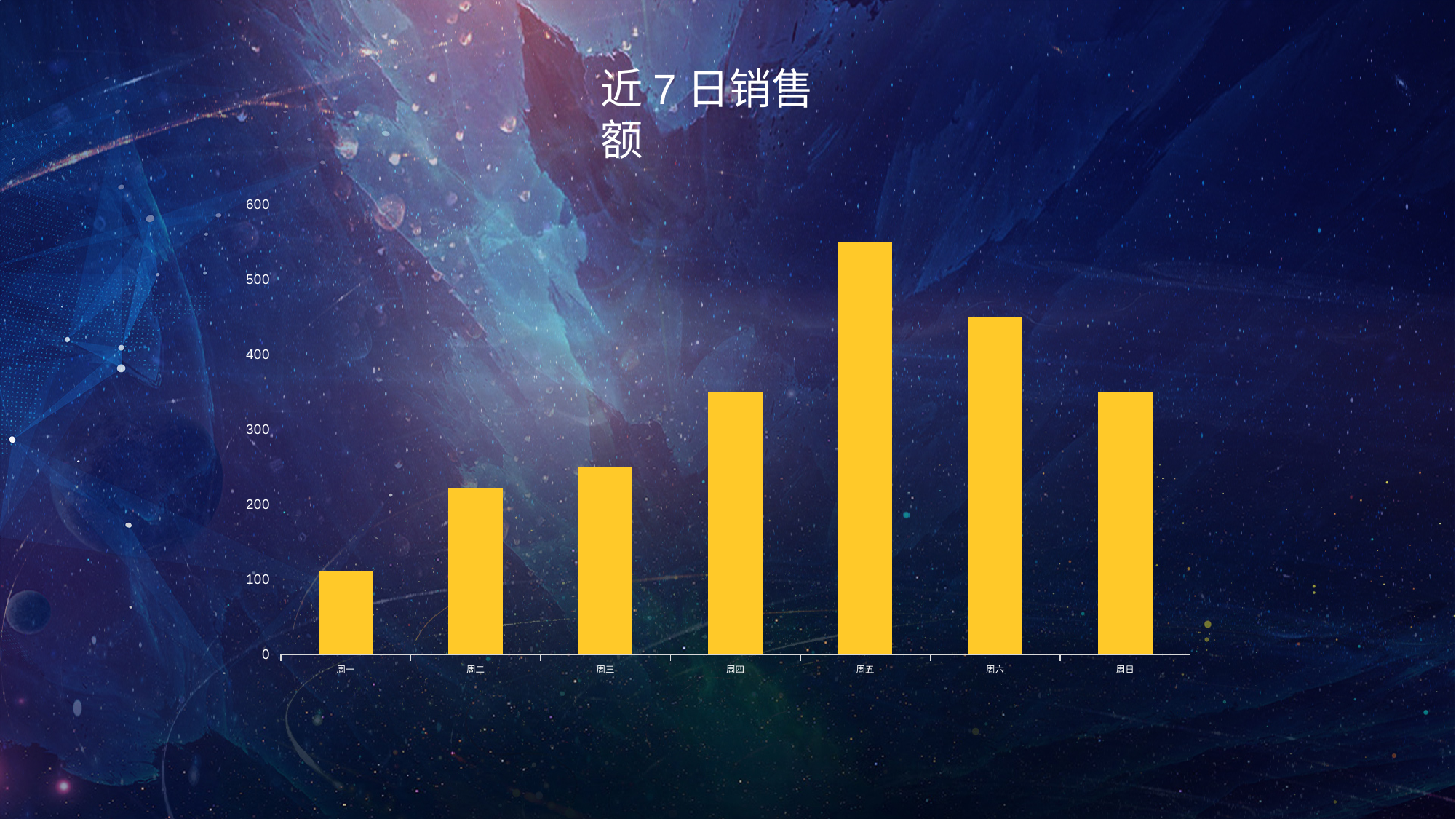

近7日销售额

### Chart

| Category | Series 1 |
|---|---|
| 周一 | 111.0 |
| 周二 | 222.0 |
| 周三 | 250.0 |
| 周四 | 350.0 |
| 周五 | 550.0 |
| 周六 | 450.0 |
| 周日 | 350.0 |